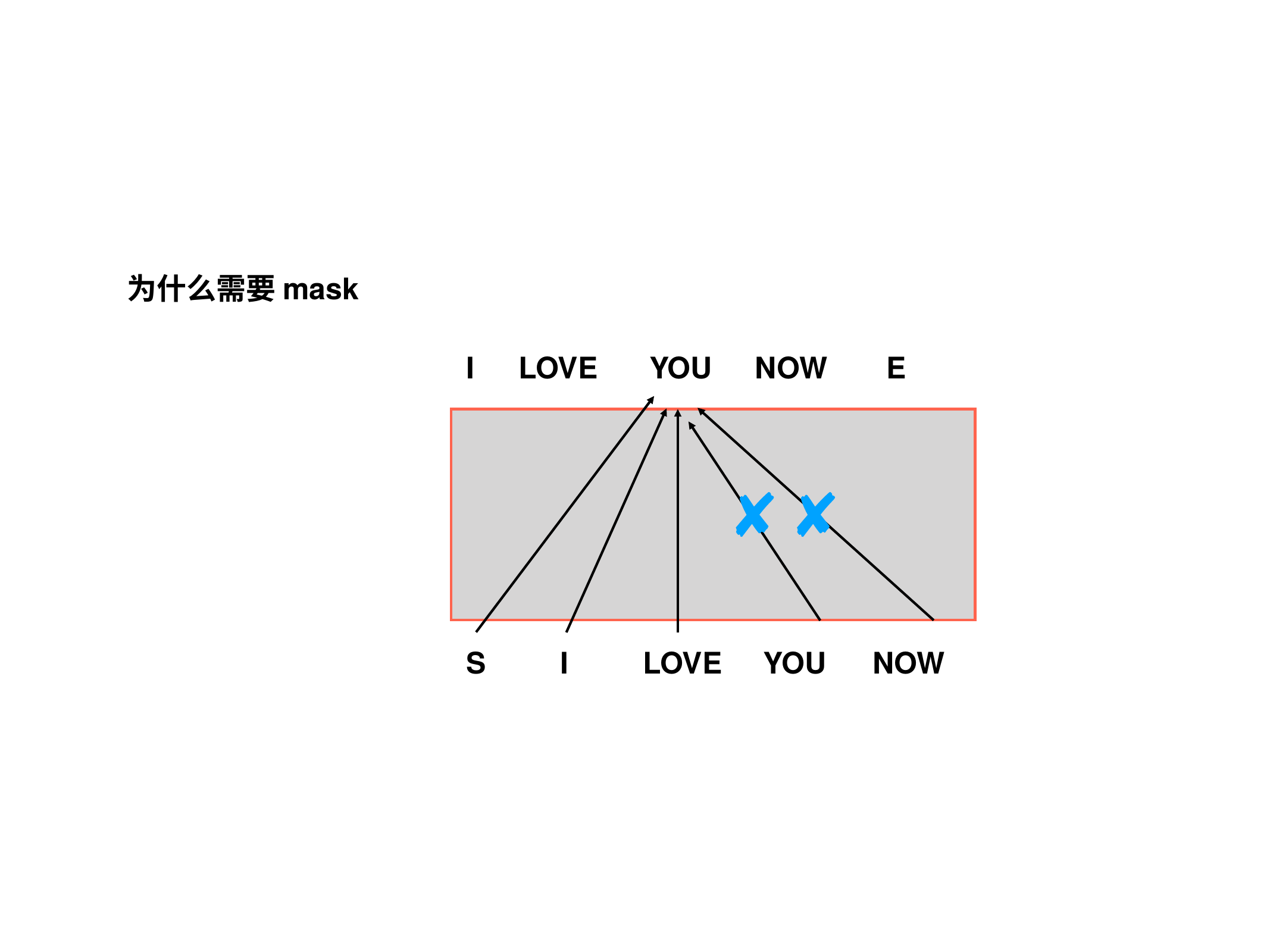

为什么需要mask
I
LOVE
YOU
NOW
E

S
I
LOVE
YOU
NOW